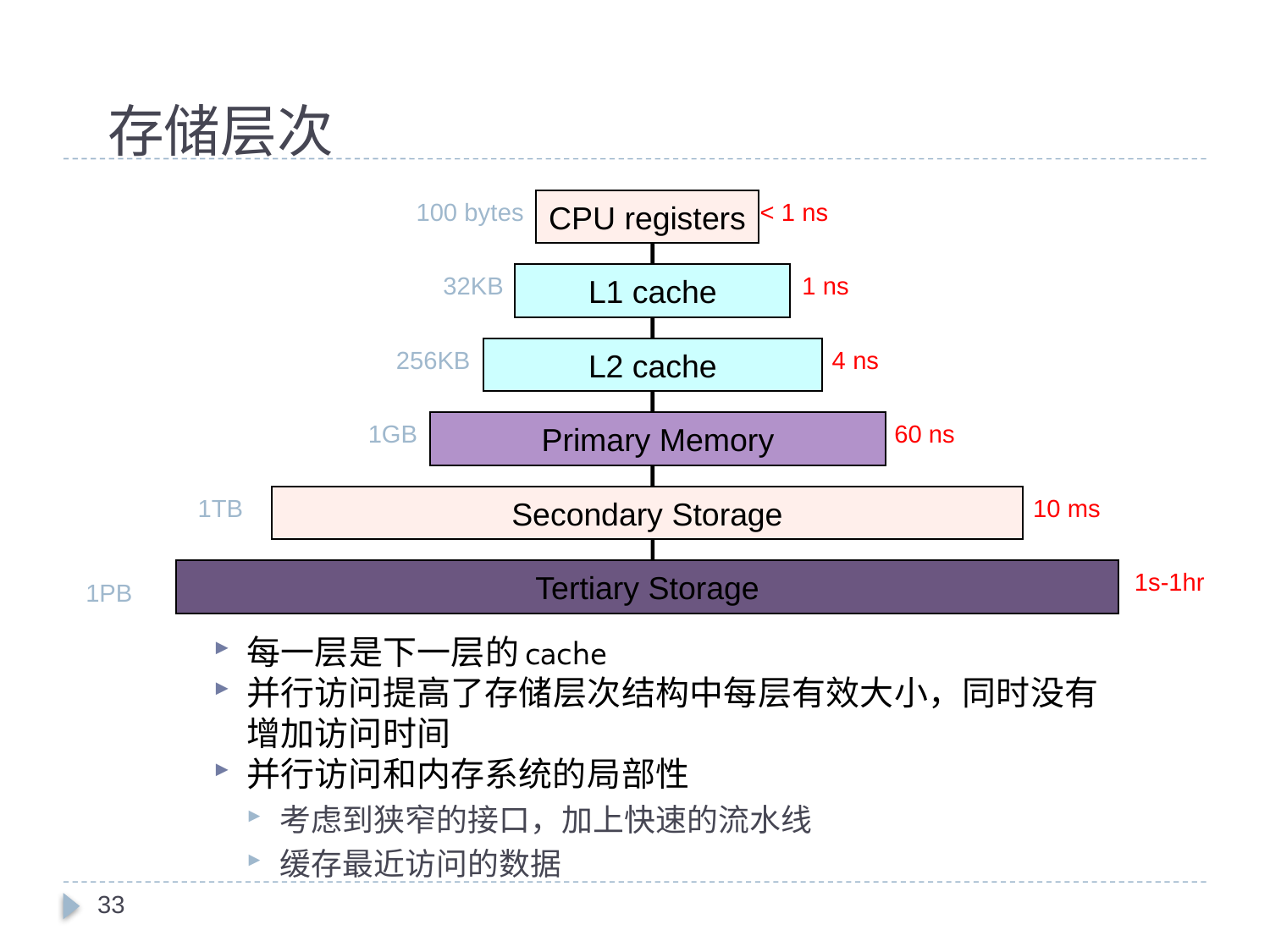

# 存储层次
100 bytes
CPU registers
< 1 ns

32KB
L1 cache
1 ns
256KB
L2 cache
4 ns
1GB
Primary Memory
60 ns
1TB
Secondary Storage
10 ms
Tertiary Storage
1s-1hr
1PB
每一层是下一层的cache
并行访问提高了存储层次结构中每层有效大小，同时没有增加访问时间
并行访问和内存系统的局部性
考虑到狭窄的接口，加上快速的流水线
缓存最近访问的数据

33